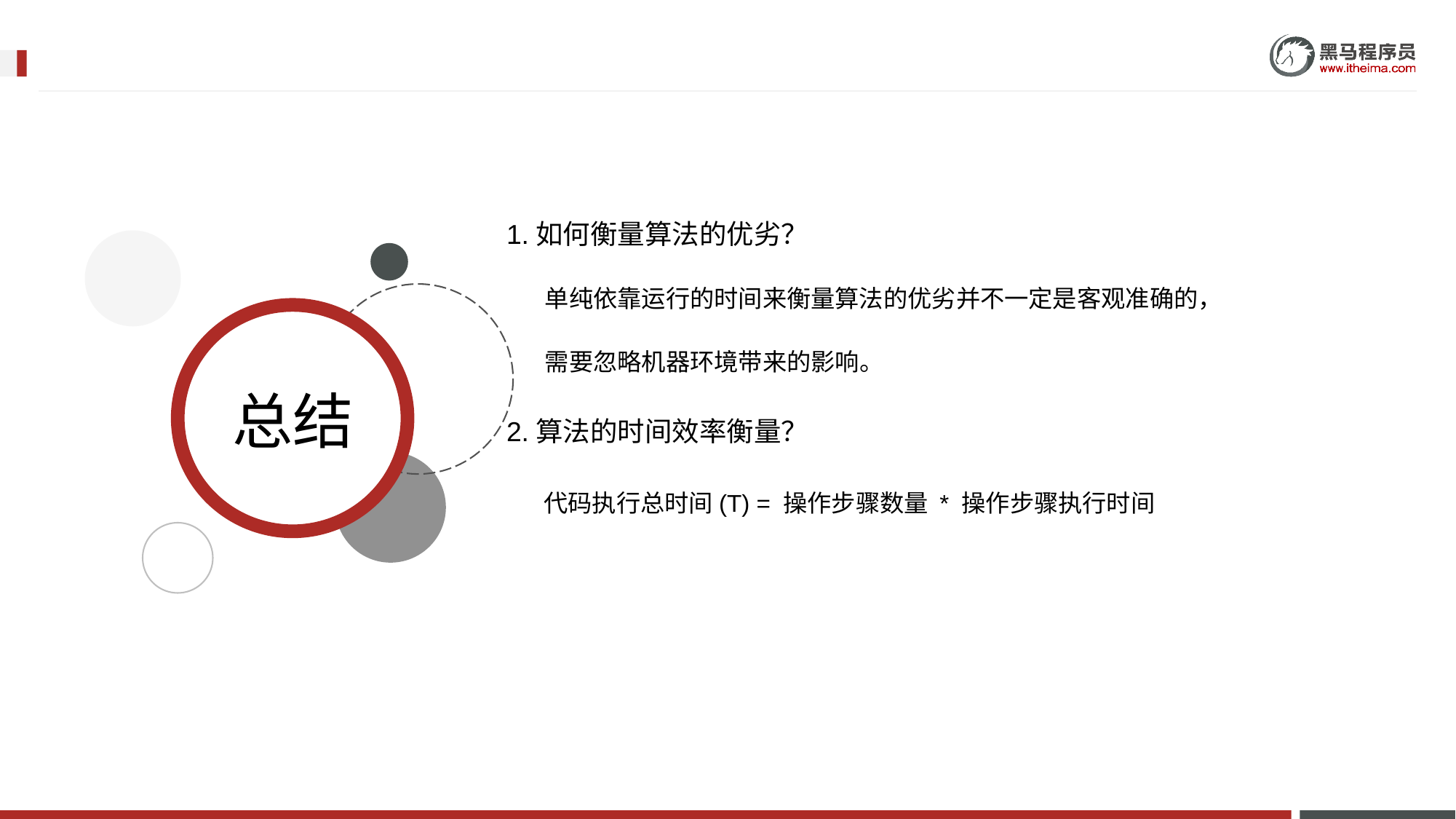

1.如何衡量算法的优劣？
      单纯依靠运行的时间来衡量算法的优劣并不一定是客观准确的，
      需要忽略机器环境带来的影响。
2.算法的时间效率衡量？
     代码执行总时间(T) = 操作步骤数量 * 操作步骤执行时间